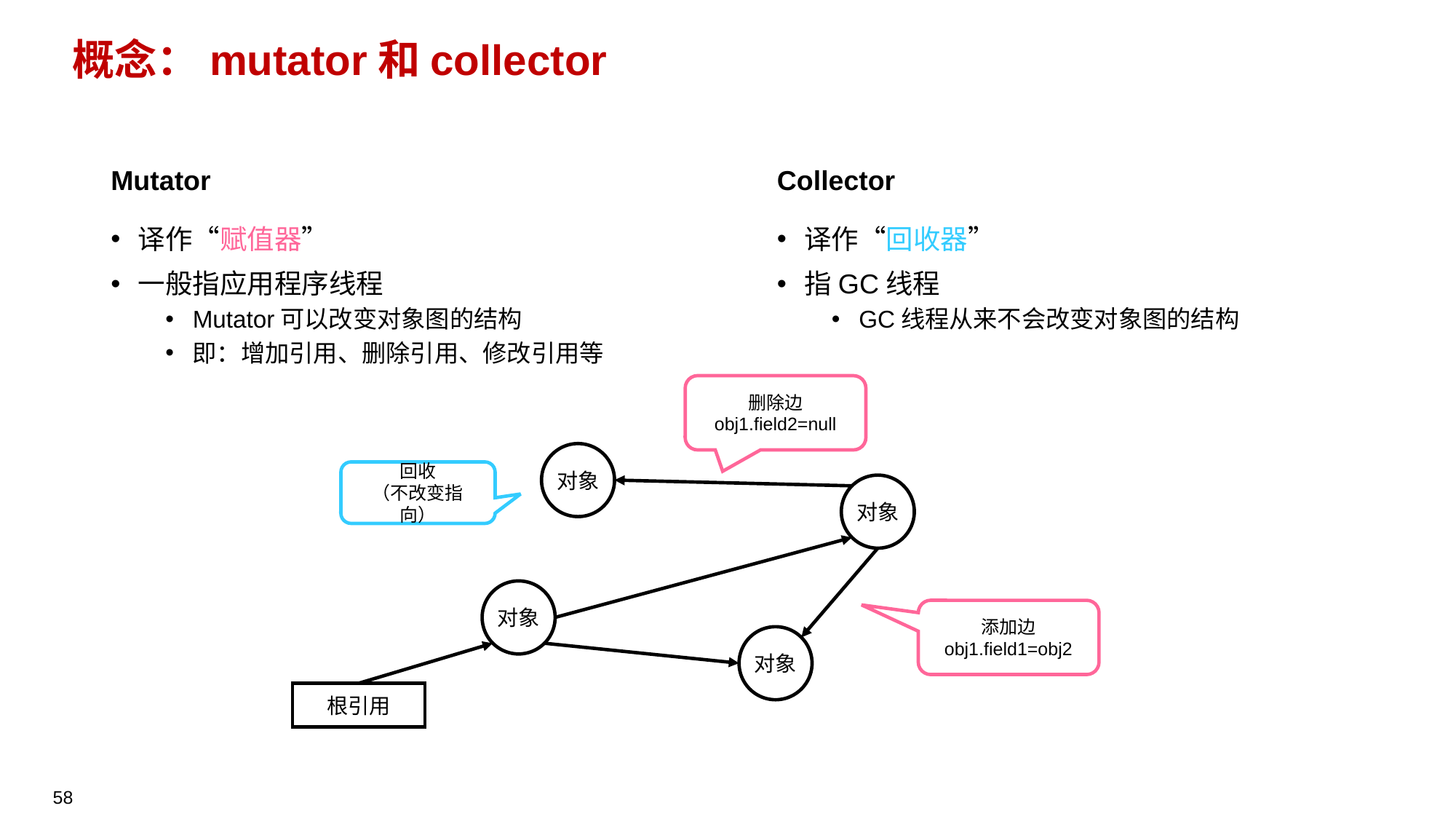

# 概念：mutator和collector
Mutator
Collector
译作“赋值器”
一般指应用程序线程
Mutator可以改变对象图的结构
即：增加引用、删除引用、修改引用等

译作“回收器”
指GC线程
GC线程从来不会改变对象图的结构
删除边
obj1.field2=null
对象
回收
（不改变指向）
对象
对象
添加边
obj1.field1=obj2
对象
根引用